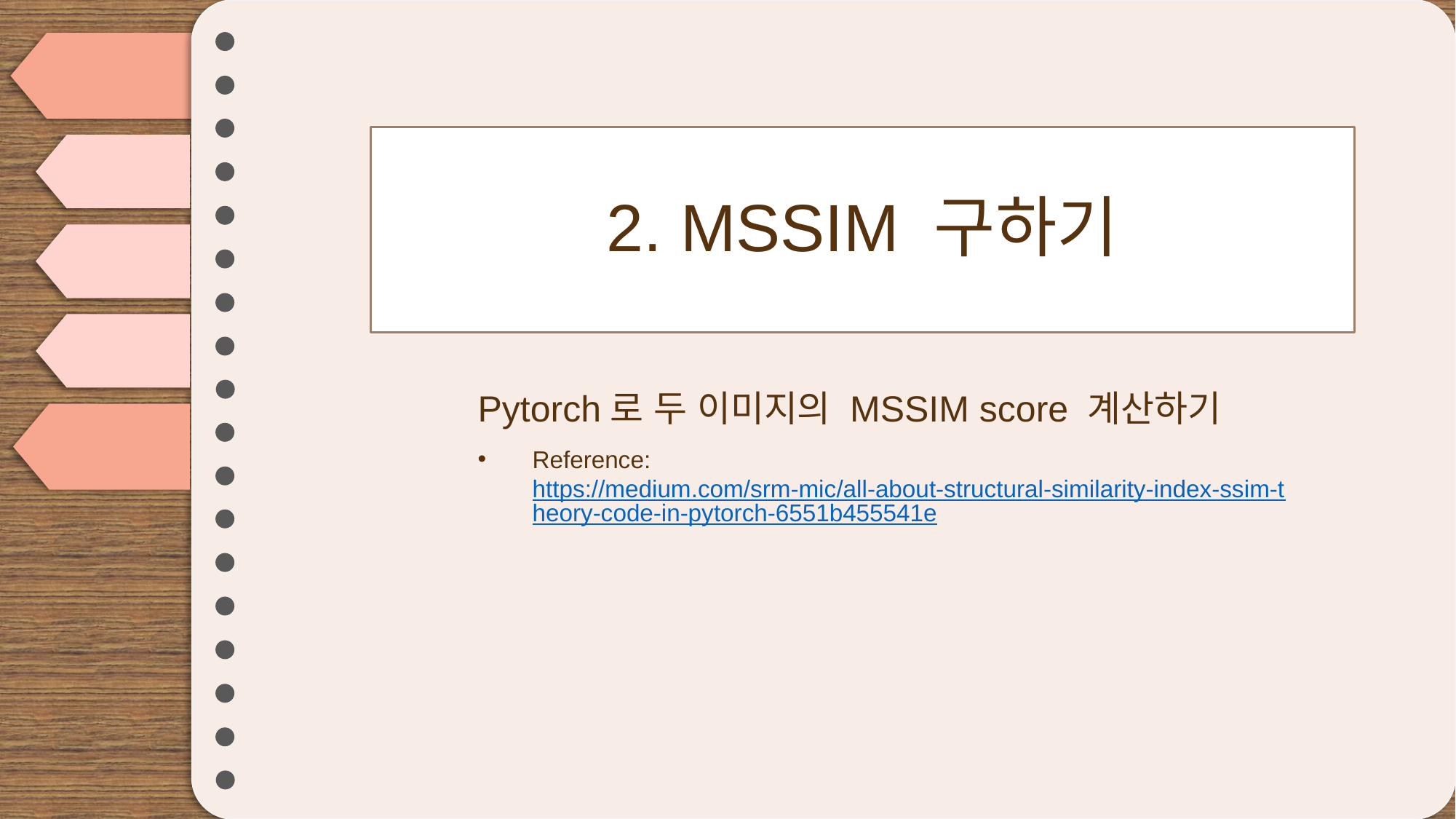

# 2. MSSIM 구하기

Pytorch로 두 이미지의 MSSIM score 계산하기
Reference: https://medium.com/srm-mic/all-about-structural-similarity-index-ssim-theory-code-in-pytorch-6551b455541e